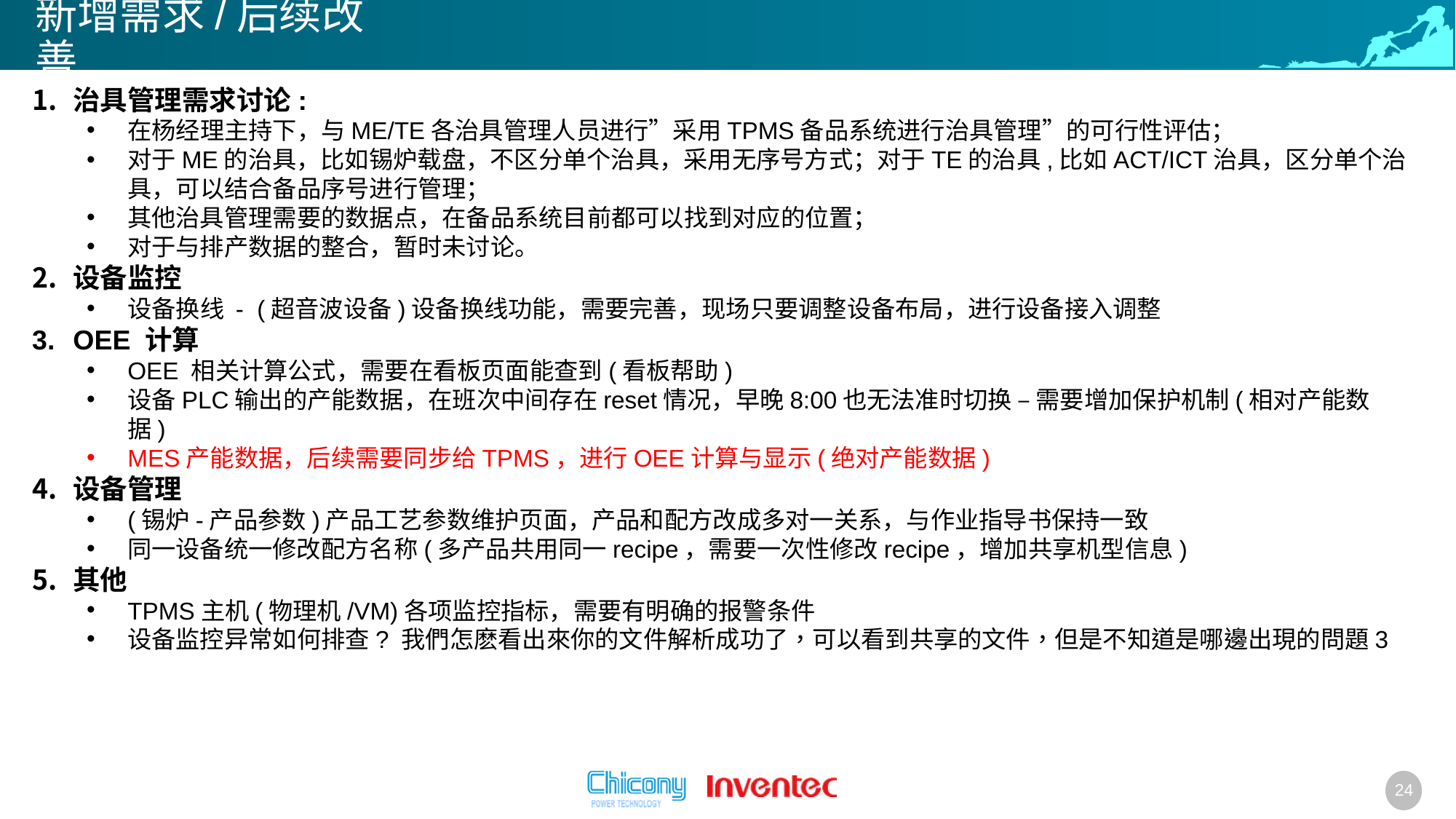

# 新增需求/后续改善
治具管理需求讨论:
在杨经理主持下，与ME/TE各治具管理人员进行”采用TPMS备品系统进行治具管理”的可行性评估；
对于ME的治具，比如锡炉载盘，不区分单个治具，采用无序号方式；对于TE的治具,比如ACT/ICT治具，区分单个治具，可以结合备品序号进行管理；
其他治具管理需要的数据点，在备品系统目前都可以找到对应的位置；
对于与排产数据的整合，暂时未讨论。
设备监控
设备换线 -  (超音波设备)设备换线功能，需要完善，现场只要调整设备布局，进行设备接入调整
OEE 计算
OEE 相关计算公式，需要在看板页面能查到(看板帮助)
设备PLC输出的产能数据，在班次中间存在reset情况，早晚8:00也无法准时切换 – 需要增加保护机制(相对产能数据)
MES产能数据，后续需要同步给TPMS，进行OEE计算与显示(绝对产能数据)
设备管理
(锡炉-产品参数)产品工艺参数维护页面，产品和配方改成多对一关系，与作业指导书保持一致
同一设备统一修改配方名称(多产品共用同一recipe，需要一次性修改recipe，增加共享机型信息)
其他
TPMS主机(物理机/VM)各项监控指标，需要有明确的报警条件
设备监控异常如何排查? 我們怎麽看出來你的文件解析成功了，可以看到共享的文件，但是不知道是哪邊出現的問題3